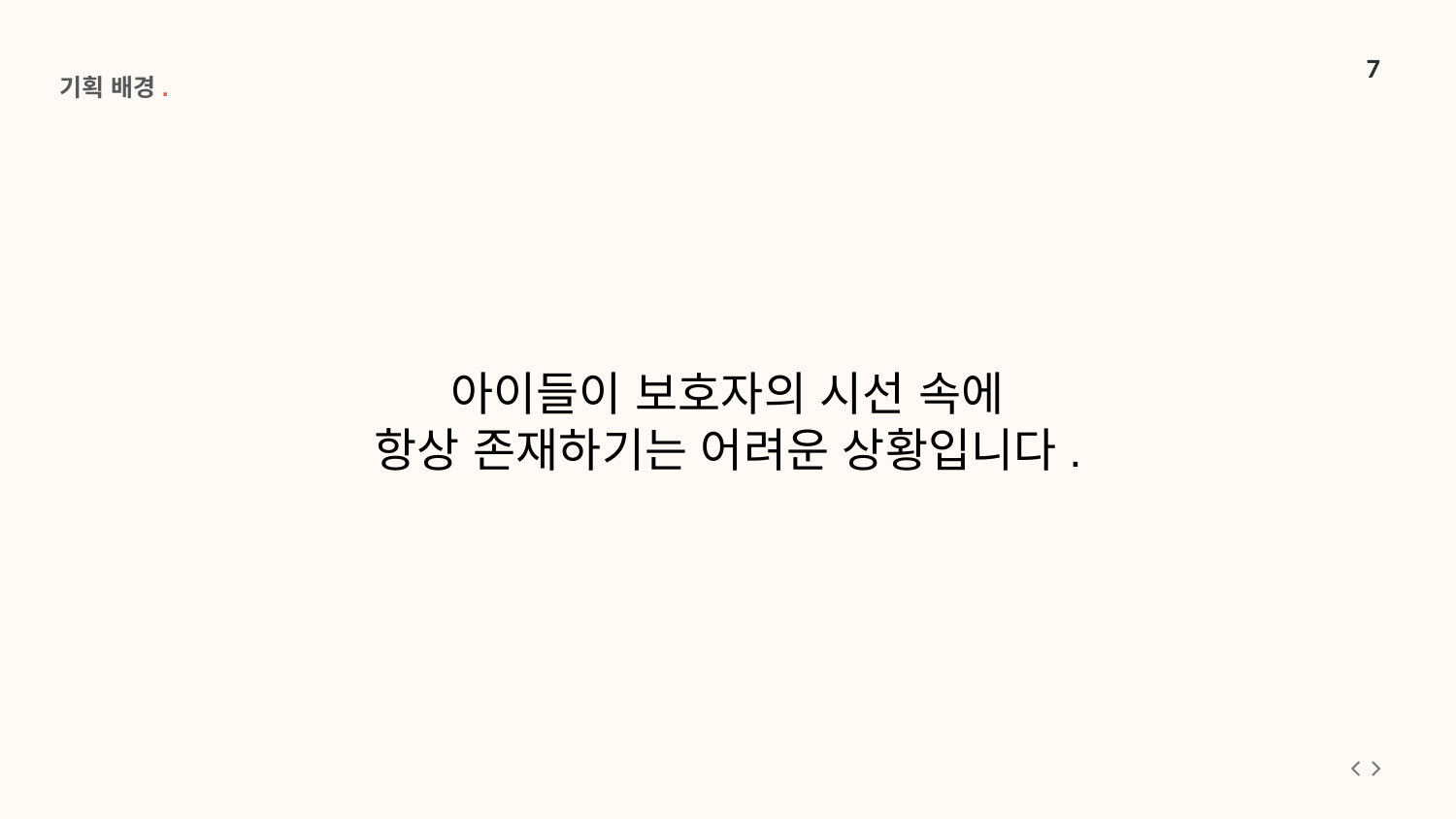

기획 배경.
아이들이 보호자의 시선 속에
항상 존재하기는 어려운 상황입니다.